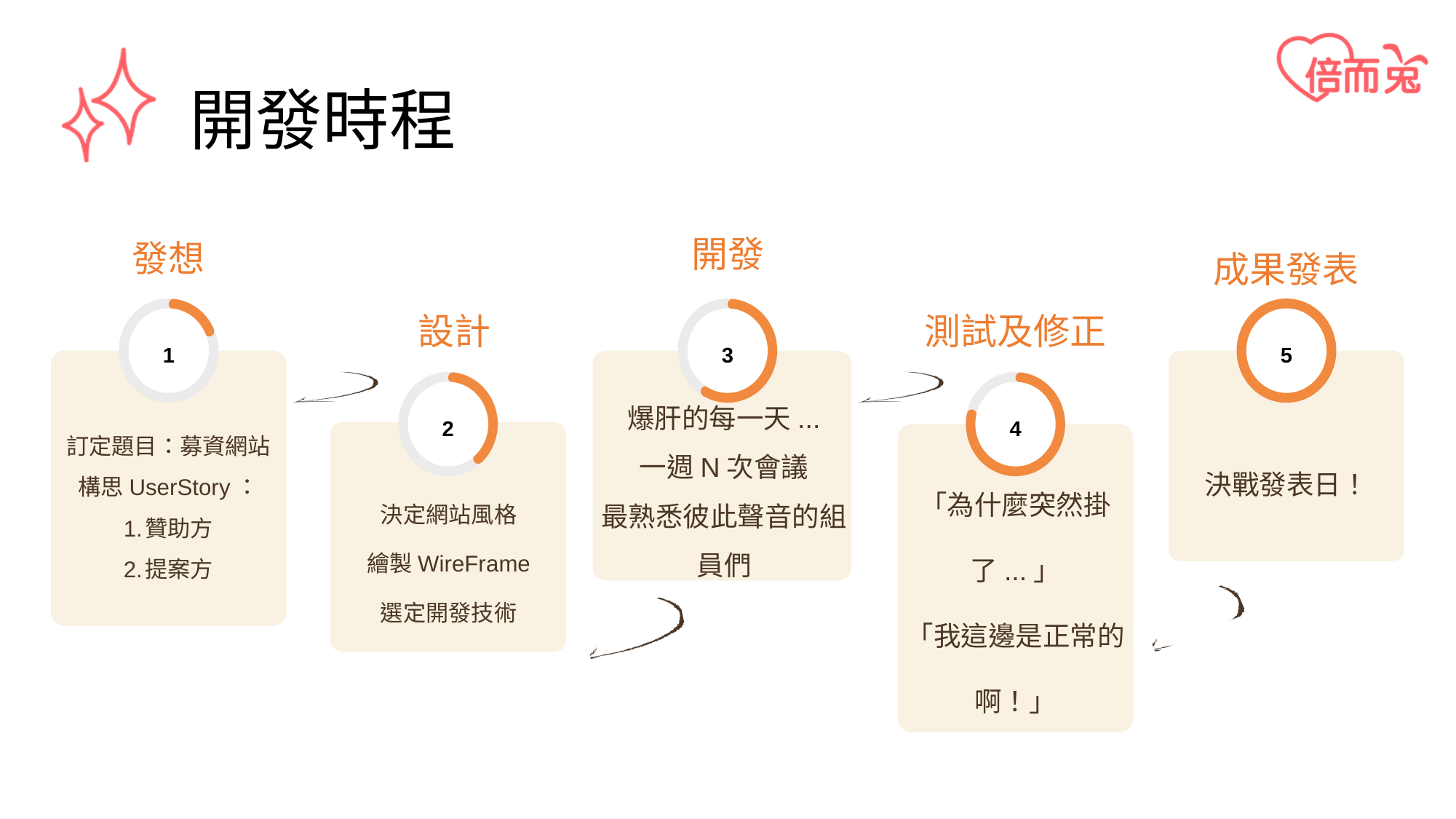

# 開發時程
開發
發想
成果發表

1

3

5
設計
測試及修正

2

4
訂定題目：募資網站
構思UserStory：
贊助方
提案方
決戰發表日！
爆肝的每一天...
一週N次會議
最熟悉彼此聲音的組員們

「為什麼突然掛了...」
「我這邊是正常的啊！」
決定網站風格
繪製WireFrame
選定開發技術